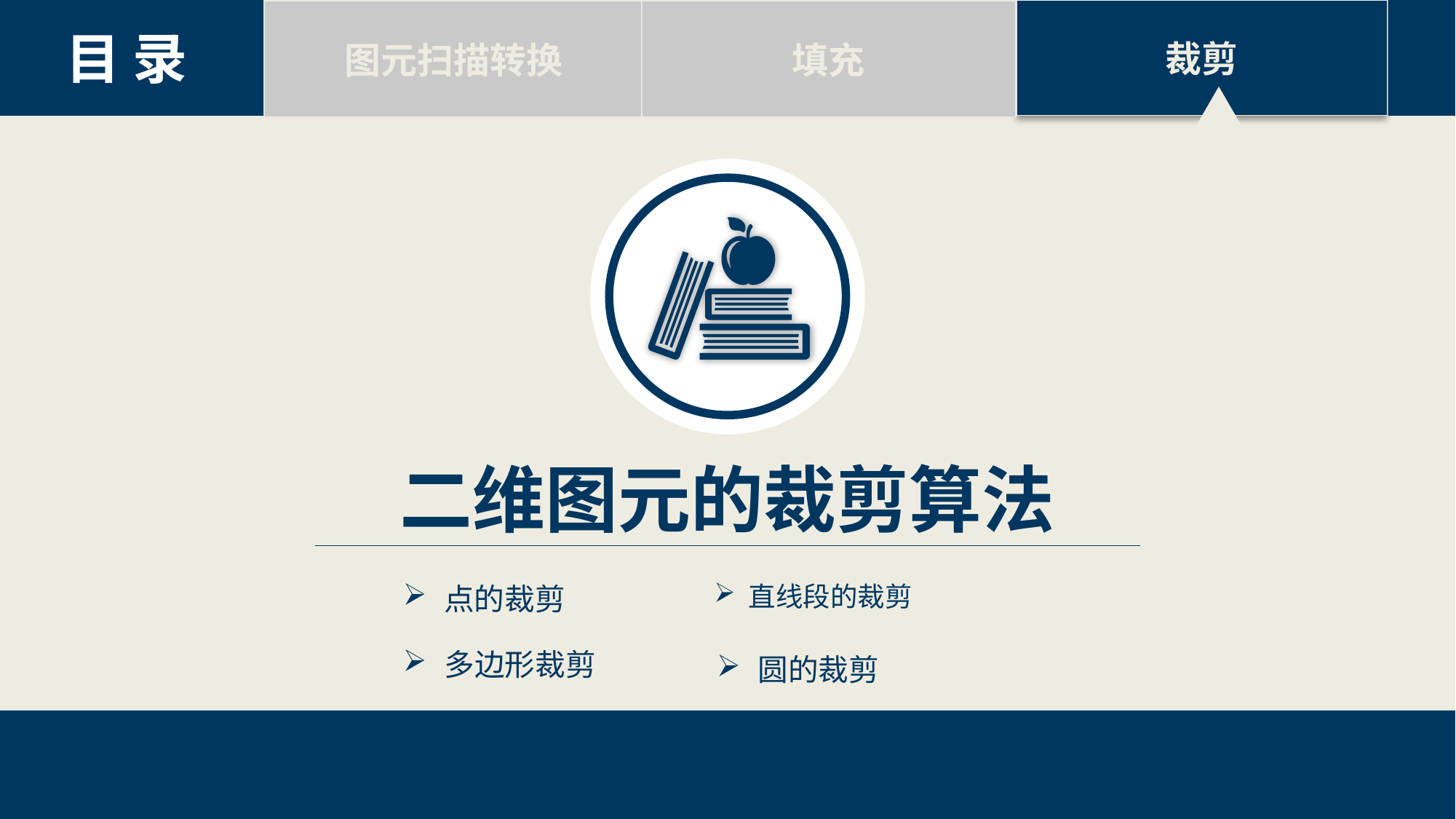

裁剪
图元扫描转换
填充
目 录

二维图元的裁剪算法
点的裁剪
直线段的裁剪
多边形裁剪
圆的裁剪

33